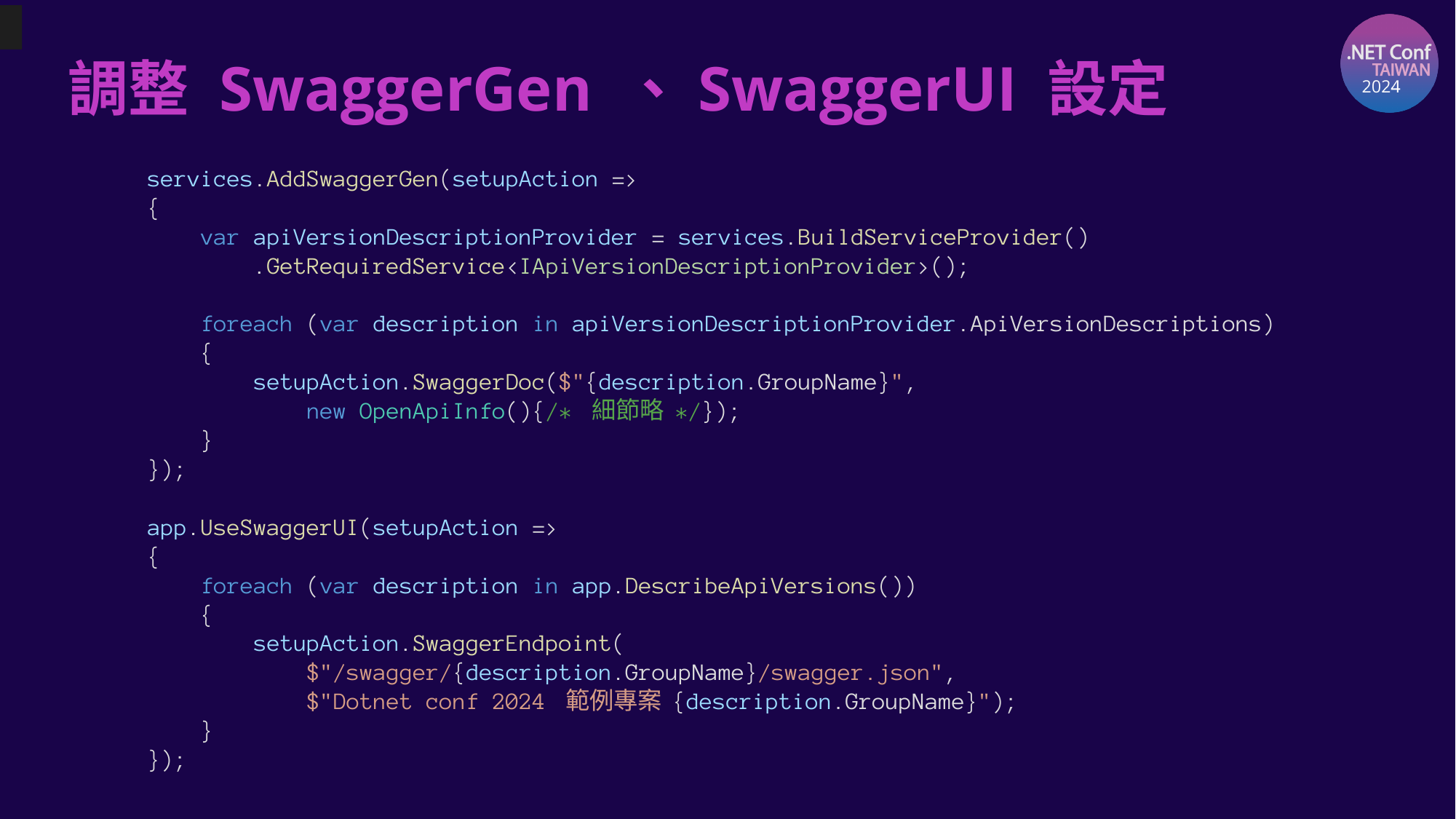

# 調整 SwaggerGen 、SwaggerUI 設定
services.AddSwaggerGen(setupAction =>
{
    var apiVersionDescriptionProvider = services.BuildServiceProvider()
        .GetRequiredService<IApiVersionDescriptionProvider>();
    foreach (var description in apiVersionDescriptionProvider.ApiVersionDescriptions)
    {
        setupAction.SwaggerDoc($"{description.GroupName}",
            new OpenApiInfo(){/* 細節略 */});
    }
});

app.UseSwaggerUI(setupAction =>
{
    foreach (var description in app.DescribeApiVersions())
    {
        setupAction.SwaggerEndpoint(
            $"/swagger/{description.GroupName}/swagger.json",
            $"Dotnet conf 2024 範例專案 {description.GroupName}");
    }
});